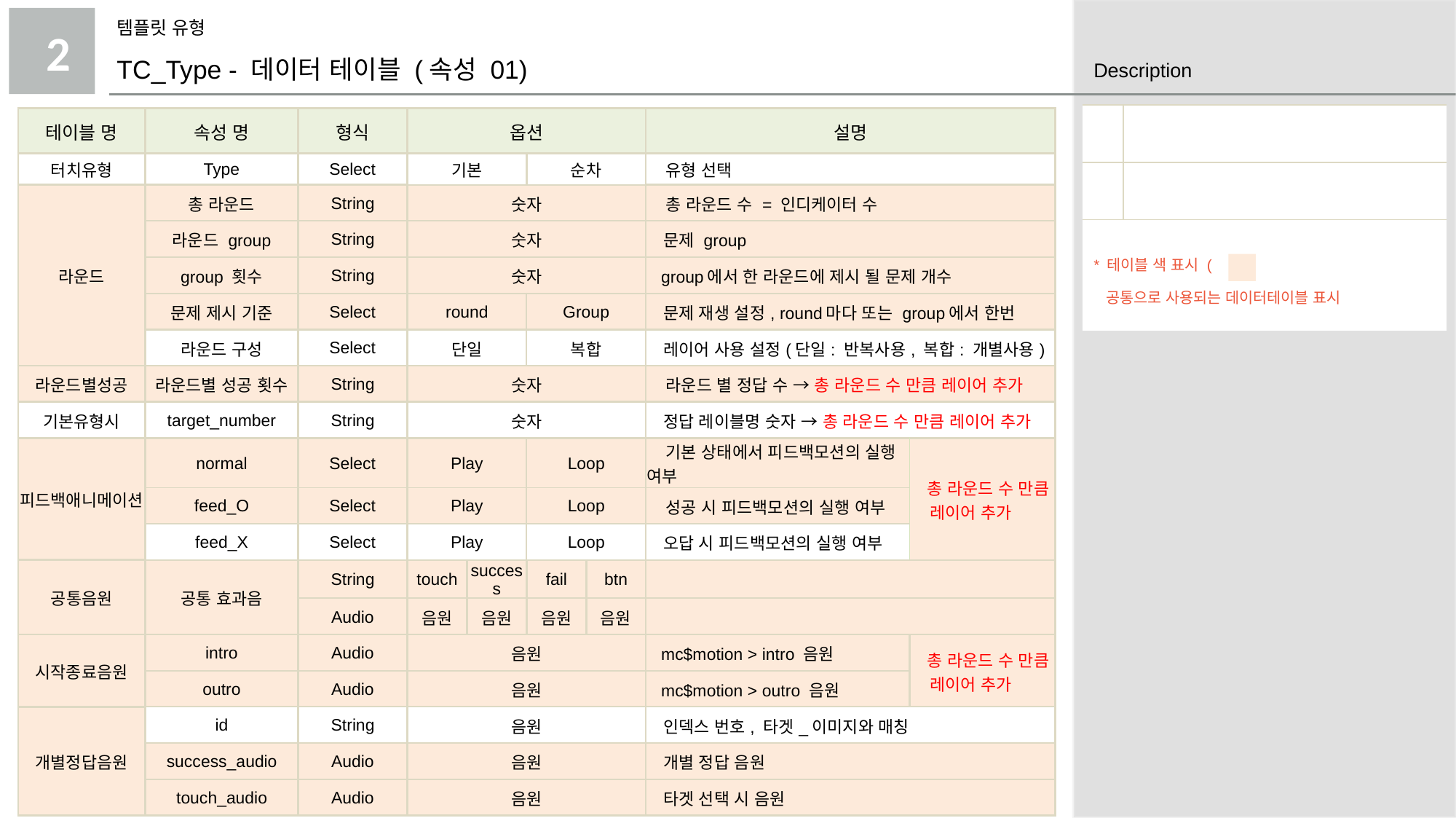

템플릿 유형
2
TC_Type - 데이터 테이블 (속성 01)
|  |  |
| --- | --- |
|  |  |
| \* 테이블 색 표시 ( ) 공통으로 사용되는 데이터테이블 표시 |  |
| 테이블 명 | 속성 명 | 형식 | 옵션 |  |  |  | 설명 |  |
| --- | --- | --- | --- | --- | --- | --- | --- | --- |
| 터치유형 | Type | Select | 기본 |  | 순차 |  | 유형 선택 |  |
| 라운드 | 총 라운드 | String | 숫자 |  |  |  | 총 라운드 수 = 인디케이터 수 |  |
|  | 라운드 group | String | 숫자 |  |  |  | 문제 group |  |
|  | group 횟수 | String | 숫자 |  |  |  | group에서 한 라운드에 제시 될 문제 개수 |  |
|  | 문제 제시 기준 | Select | round |  | Group |  | 문제 재생 설정, round마다 또는 group에서 한번 |  |
|  | 라운드 구성 | Select | 단일 |  | 복합 |  | 레이어 사용 설정(단일: 반복사용, 복합: 개별사용) |  |
| 라운드별성공 | 라운드별 성공 횟수 | String | 숫자 |  |  |  | 라운드 별 정답 수 → 총 라운드 수 만큼 레이어 추가 |  |
| 기본유형시 | target\_number | String | 숫자 |  |  |  | 정답 레이블명 숫자 → 총 라운드 수 만큼 레이어 추가 |  |
| 피드백애니메이션 | normal | Select | Play |  | Loop |  | 기본 상태에서 피드백모션의 실행 여부 | 총 라운드 수 만큼 레이어 추가 |
|  | feed\_O | Select | Play |  | Loop |  | 성공 시 피드백모션의 실행 여부 |  |
|  | feed\_X | Select | Play |  | Loop |  | 오답 시 피드백모션의 실행 여부 |  |
| 공통음원 | 공통 효과음 | String | touch | success | fail | btn |  |  |
|  |  | Audio | 음원 | 음원 | 음원 | 음원 |  |  |
| 시작종료음원 | intro | Audio | 음원 |  |  |  | mc$motion > intro 음원 | 총 라운드 수 만큼 레이어 추가 |
|  | outro | Audio | 음원 |  |  |  | mc$motion > outro 음원 |  |
| 개별정답음원 | id | String | 음원 |  |  |  | 인덱스 번호, 타겟\_이미지와 매칭 |  |
|  | success\_audio | Audio | 음원 |  |  |  | 개별 정답 음원 |  |
|  | touch\_audio | Audio | 음원 |  |  |  | 타겟 선택 시 음원 |  |